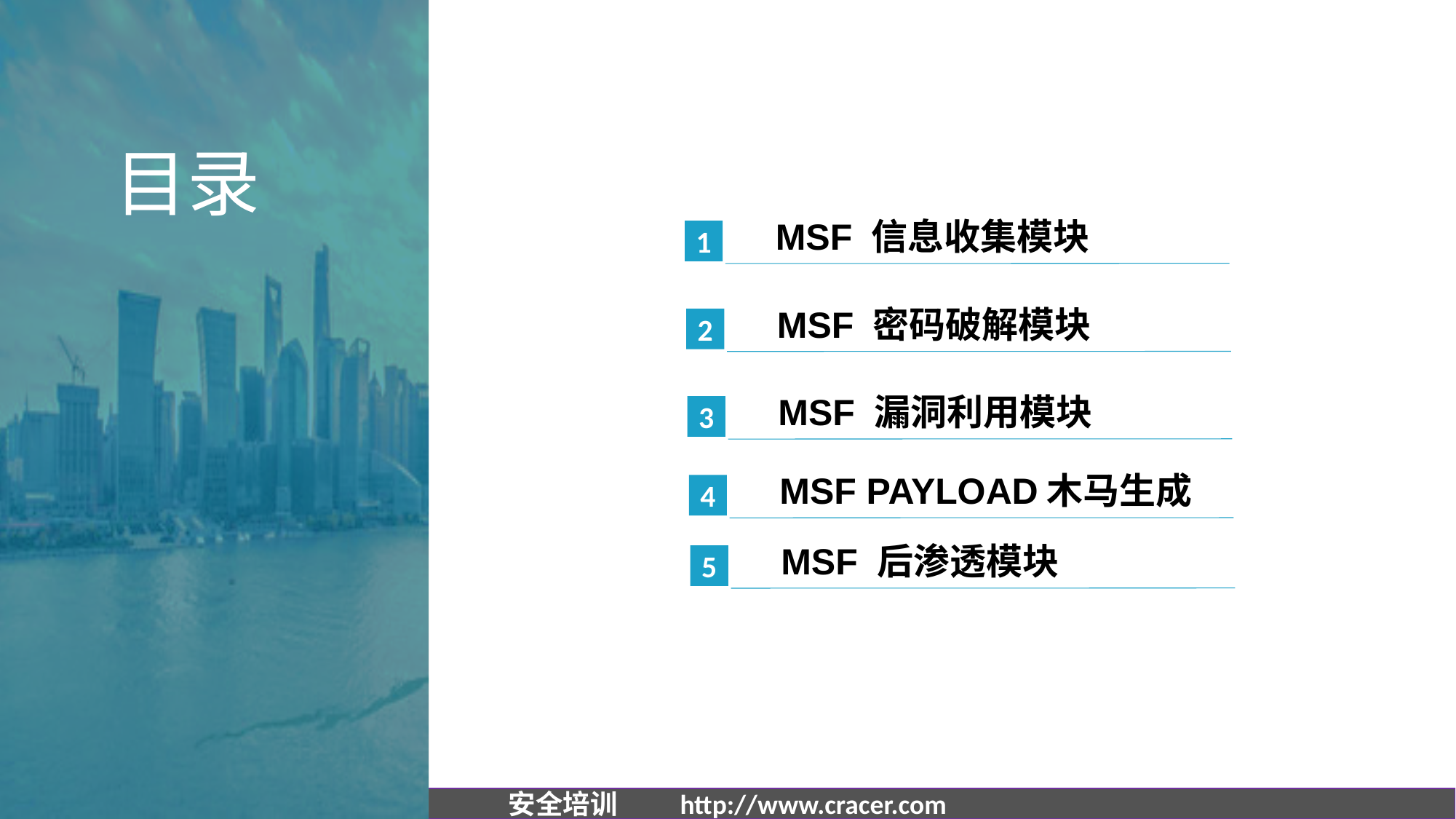

目录
MSF 信息收集模块
1
MSF 密码破解模块
2
MSF 漏洞利用模块
3
MSF PAYLOAD木马生成
4
MSF 后渗透模块
5